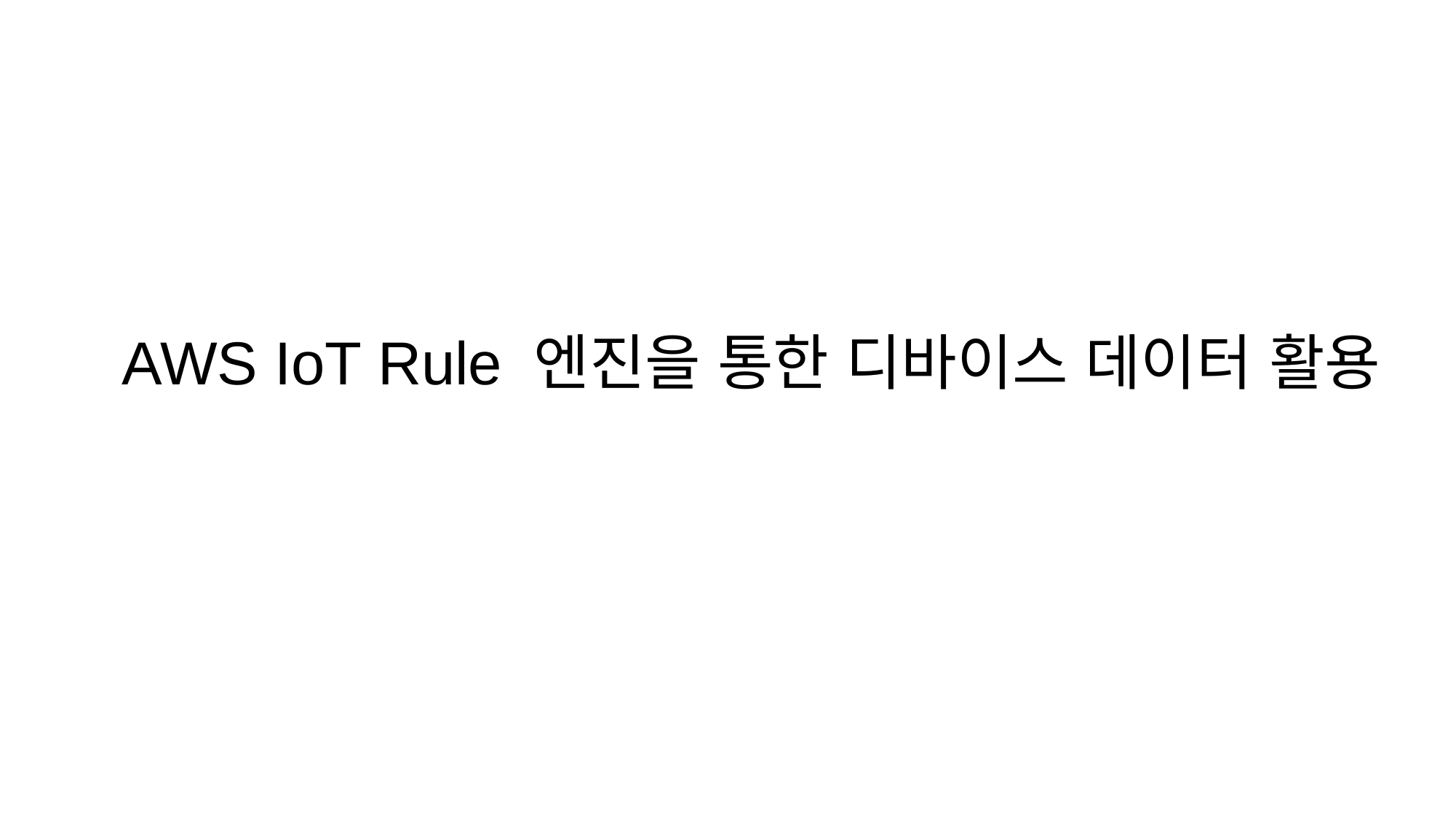

AWS IoT Rule 엔진을 통한 디바이스 데이터 활용